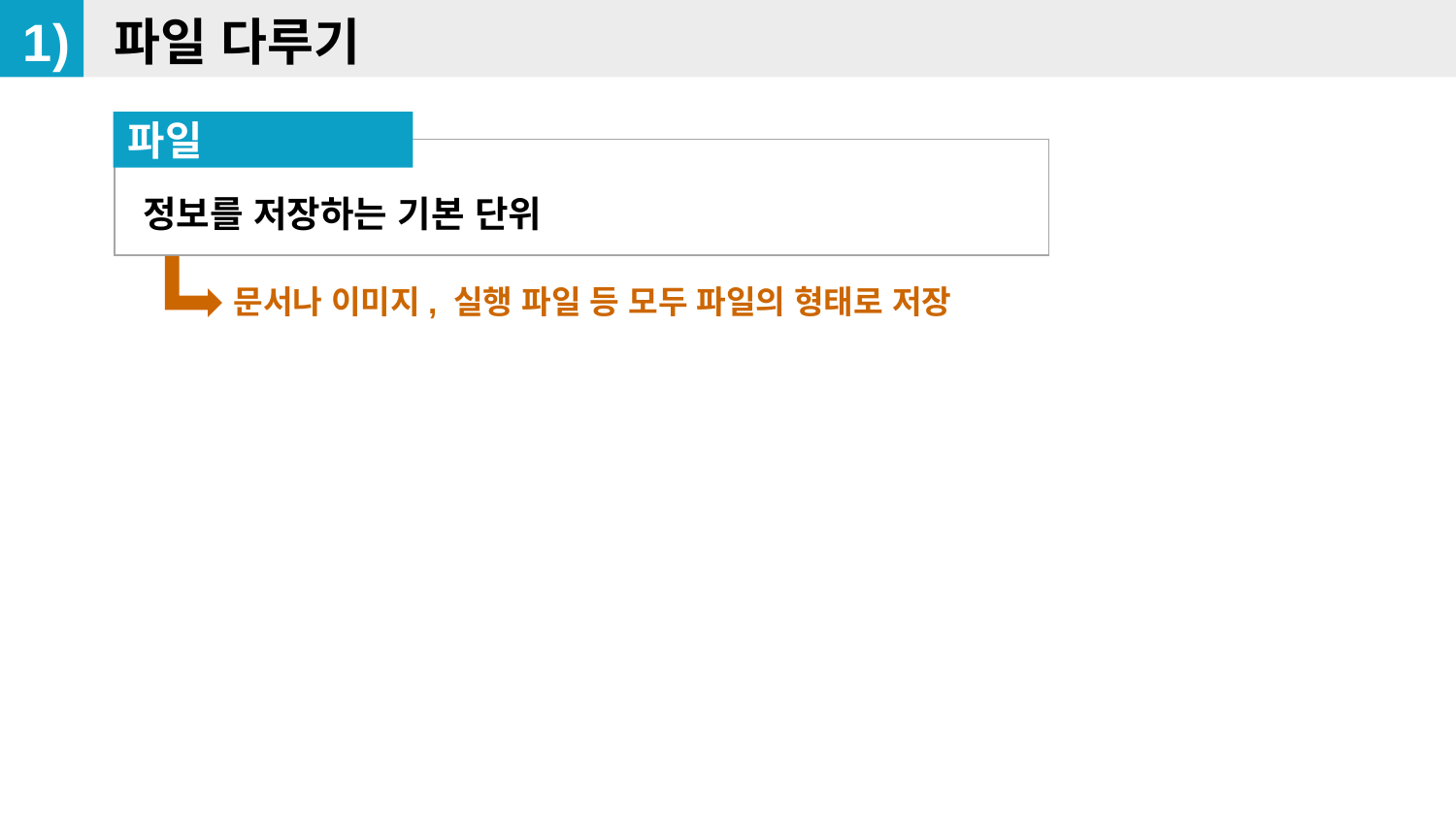

1)
파일 다루기
파일
정보를 저장하는 기본 단위

문서나 이미지, 실행 파일 등 모두 파일의 형태로 저장